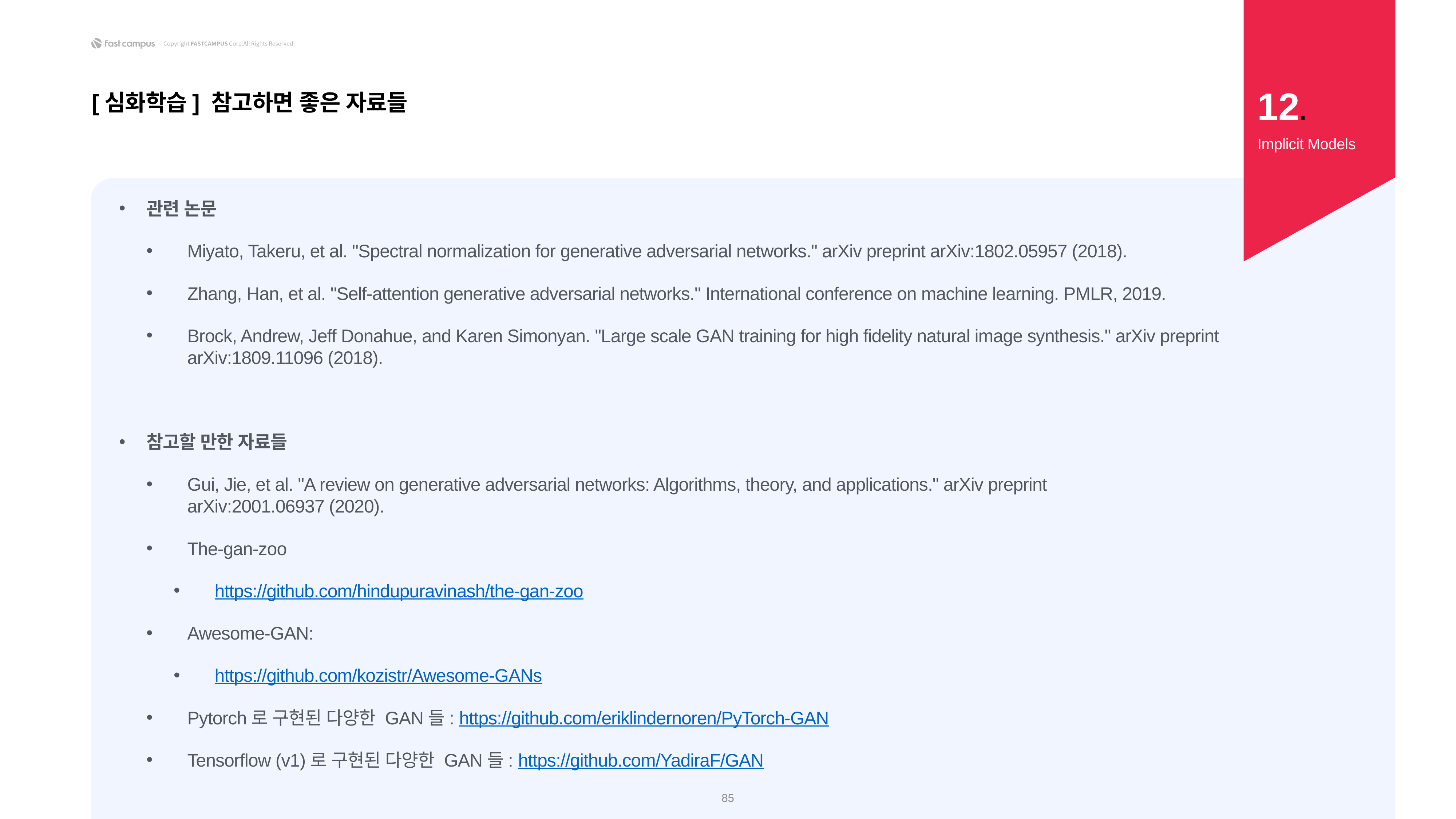

12.
[심화학습] 참고하면 좋은 자료들
Implicit Models

관련 논문
Miyato, Takeru, et al. "Spectral normalization for generative adversarial networks." arXiv preprint arXiv:1802.05957 (2018).
Zhang, Han, et al. "Self-attention generative adversarial networks." International conference on machine learning. PMLR, 2019.
Brock, Andrew, Jeff Donahue, and Karen Simonyan. "Large scale GAN training for high fidelity natural image synthesis." arXiv preprint arXiv:1809.11096 (2018).

참고할 만한 자료들
Gui, Jie, et al. "A review on generative adversarial networks: Algorithms, theory, and applications." arXiv preprint arXiv:2001.06937 (2020).
The-gan-zoo
https://github.com/hindupuravinash/the-gan-zoo
Awesome-GAN:
https://github.com/kozistr/Awesome-GANs
Pytorch로 구현된 다양한 GAN들: https://github.com/eriklindernoren/PyTorch-GAN
Tensorflow (v1)로 구현된 다양한 GAN들: https://github.com/YadiraF/GAN
85